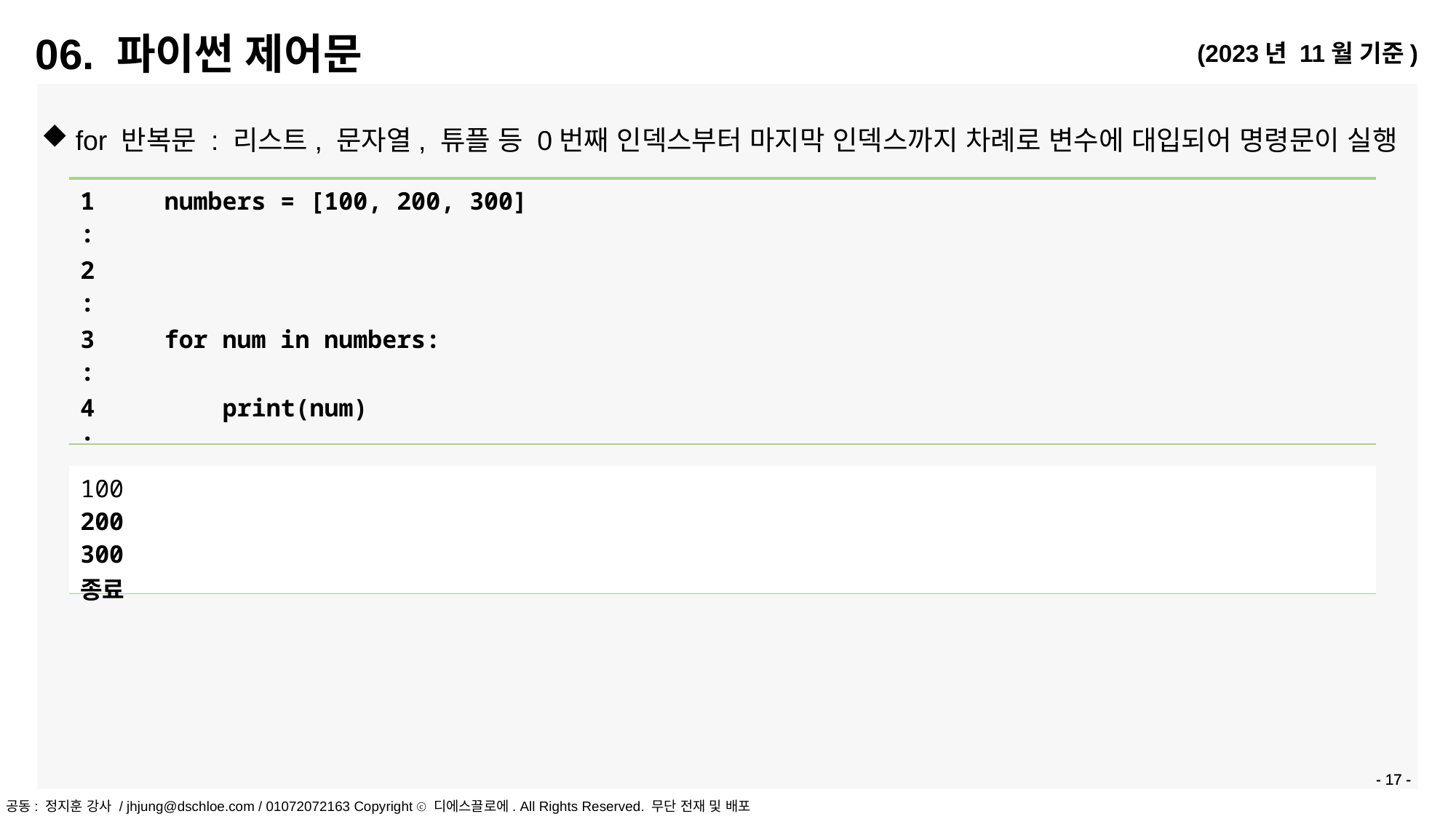

06. 파이썬 제어문
for 반복문 : 리스트, 문자열, 튜플 등 0번째 인덱스부터 마지막 인덱스까지 차례로 변수에 대입되어 명령문이 실행
| 1 : | numbers = [100, 200, 300] |
| --- | --- |
| 2 : |  |
| 3 : | for num in numbers: |
| 4 : | print(num) |
| 5 : |  |
| 6 : | print(“종료“) |
|  |
| --- |
| 100 200 300 종료 |
- 17 -